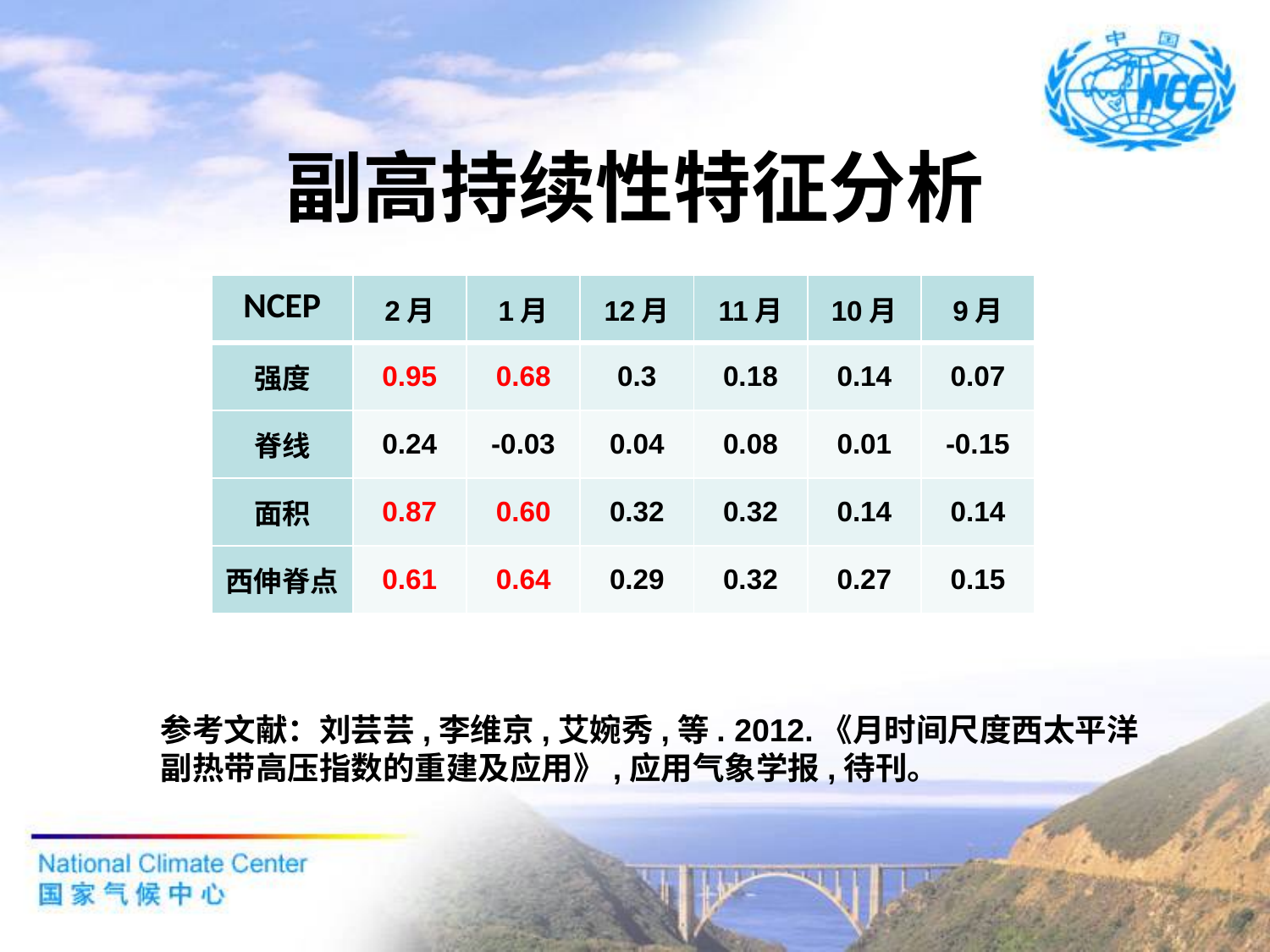

# 副高持续性特征分析
| NCEP | 2月 | 1月 | 12月 | 11月 | 10月 | 9月 |
| --- | --- | --- | --- | --- | --- | --- |
| 强度 | 0.95 | 0.68 | 0.3 | 0.18 | 0.14 | 0.07 |
| 脊线 | 0.24 | -0.03 | 0.04 | 0.08 | 0.01 | -0.15 |
| 面积 | 0.87 | 0.60 | 0.32 | 0.32 | 0.14 | 0.14 |
| 西伸脊点 | 0.61 | 0.64 | 0.29 | 0.32 | 0.27 | 0.15 |
参考文献：刘芸芸,李维京,艾婉秀,等. 2012.《月时间尺度西太平洋副热带高压指数的重建及应用》,应用气象学报,待刊。